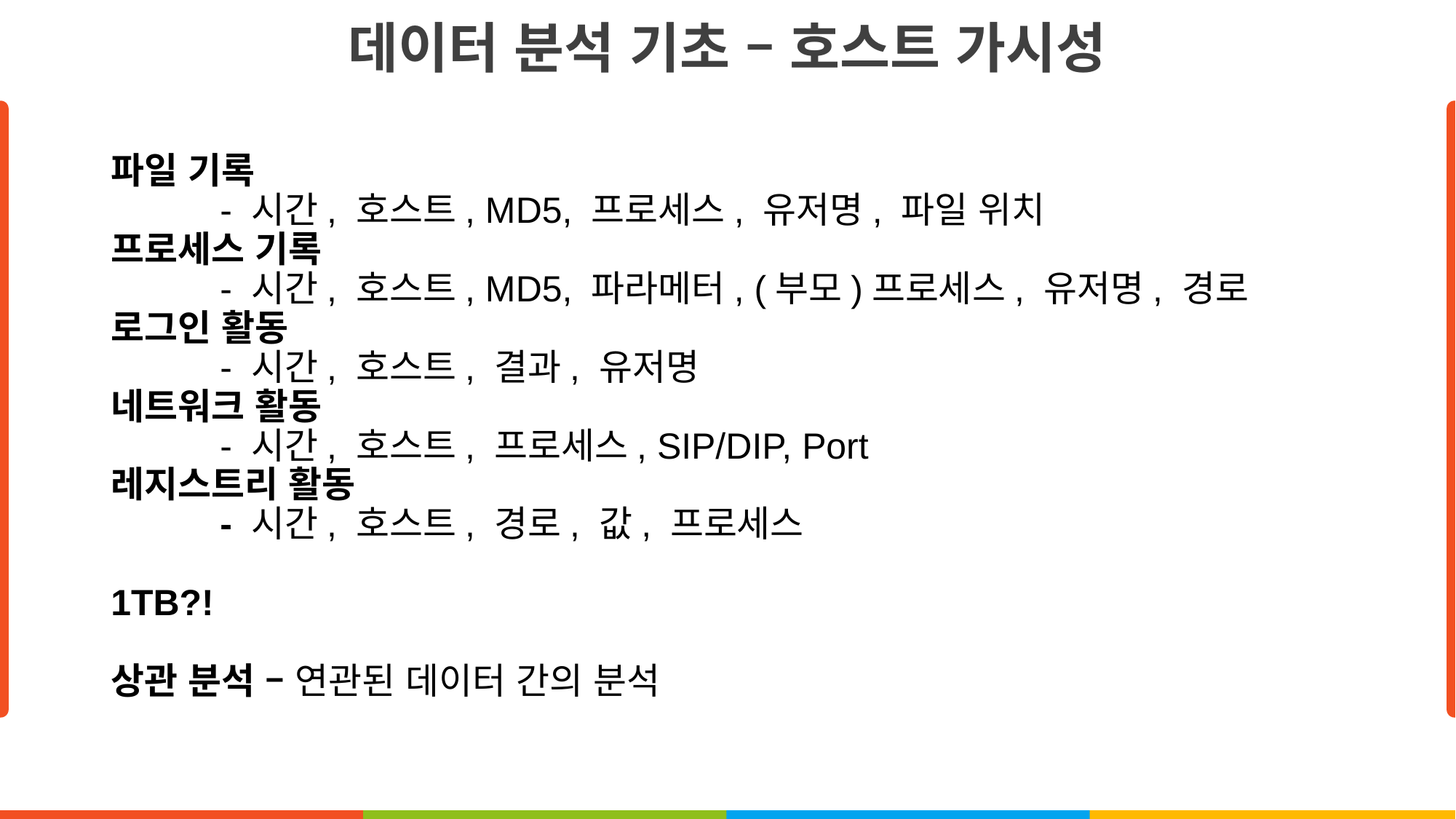

데이터 분석 기초 – 호스트 가시성

# 파일 기록 - 시간, 호스트, MD5, 프로세스, 유저명, 파일 위치 프로세스 기록 - 시간, 호스트, MD5, 파라메터, (부모)프로세스, 유저명, 경로 로그인 활동 - 시간, 호스트, 결과, 유저명 네트워크 활동 - 시간, 호스트, 프로세스, SIP/DIP, Port 레지스트리 활동 - 시간, 호스트, 경로, 값, 프로세스 1TB?! 상관 분석 – 연관된 데이터 간의 분석